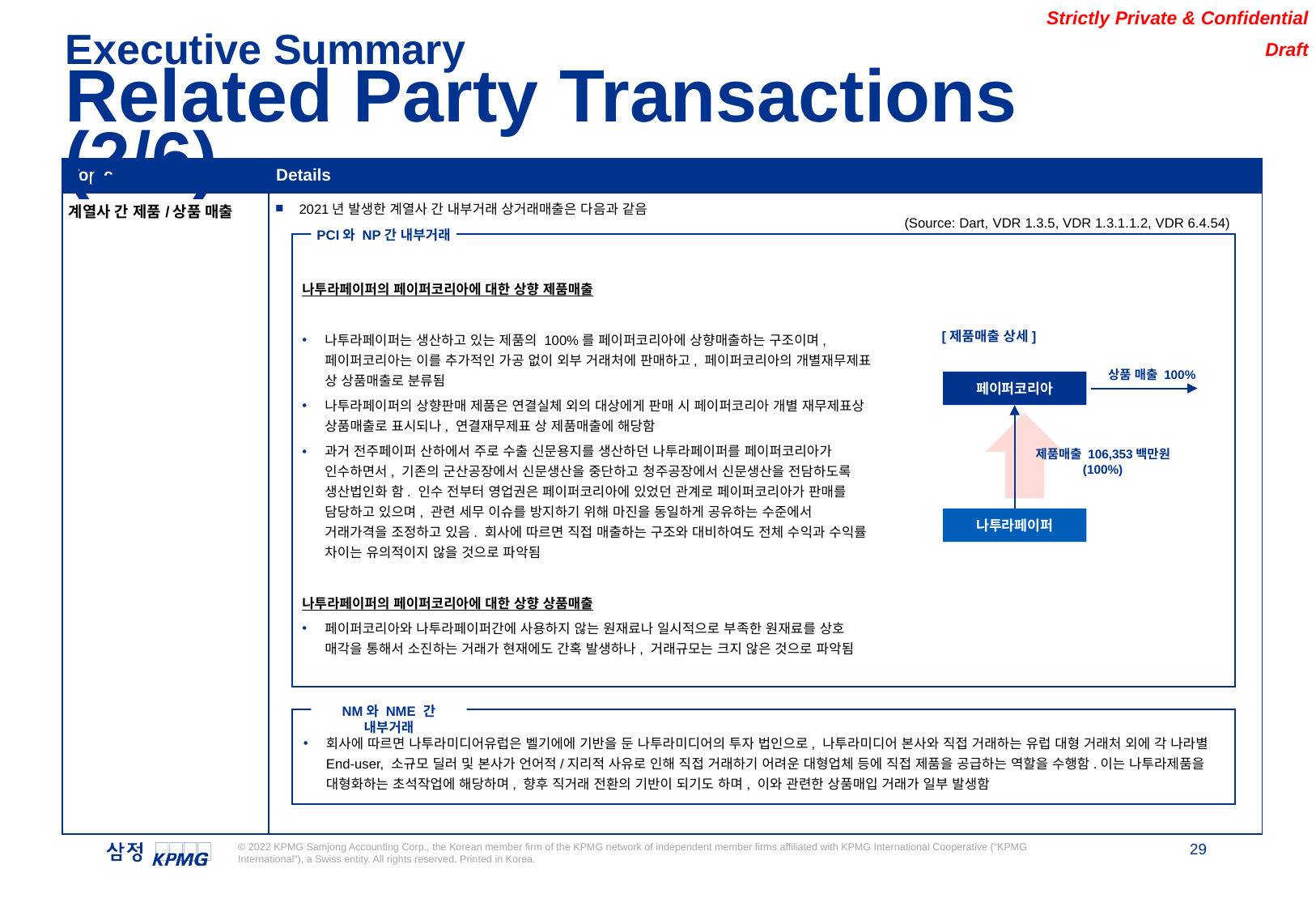

Executive Summary
Related Party Transactions (2/6)
| Topic | Details |
| --- | --- |
| 계열사 간 제품/상품 매출 | 2021년 발생한 계열사 간 내부거래 상거래매출은 다음과 같음 |
(Source: Dart, VDR 1.3.5, VDR 1.3.1.1.2, VDR 6.4.54)
PCI와 NP간 내부거래

나투라페이퍼의 페이퍼코리아에 대한 상향 제품매출

나투라페이퍼는 생산하고 있는 제품의 100%를 페이퍼코리아에 상향매출하는 구조이며, 페이퍼코리아는 이를 추가적인 가공 없이 외부 거래처에 판매하고, 페이퍼코리아의 개별재무제표 상 상품매출로 분류됨
나투라페이퍼의 상향판매 제품은 연결실체 외의 대상에게 판매 시 페이퍼코리아 개별 재무제표상 상품매출로 표시되나, 연결재무제표 상 제품매출에 해당함
과거 전주페이퍼 산하에서 주로 수출 신문용지를 생산하던 나투라페이퍼를 페이퍼코리아가 인수하면서, 기존의 군산공장에서 신문생산을 중단하고 청주공장에서 신문생산을 전담하도록 생산법인화 함. 인수 전부터 영업권은 페이퍼코리아에 있었던 관계로 페이퍼코리아가 판매를 담당하고 있으며, 관련 세무 이슈를 방지하기 위해 마진을 동일하게 공유하는 수준에서 거래가격을 조정하고 있음. 회사에 따르면 직접 매출하는 구조와 대비하여도 전체 수익과 수익률 차이는 유의적이지 않을 것으로 파악됨

나투라페이퍼의 페이퍼코리아에 대한 상향 상품매출
페이퍼코리아와 나투라페이퍼간에 사용하지 않는 원재료나 일시적으로 부족한 원재료를 상호 매각을 통해서 소진하는 거래가 현재에도 간혹 발생하나, 거래규모는 크지 않은 것으로 파악됨
[제품매출 상세]
상품 매출 100%
페이퍼코리아

제품매출 106,353백만원 (100%)
나투라페이퍼
NM와 NME 간 내부거래

회사에 따르면 나투라미디어유럽은 벨기에에 기반을 둔 나투라미디어의 투자 법인으로, 나투라미디어 본사와 직접 거래하는 유럽 대형 거래처 외에 각 나라별 End-user, 소규모 딜러 및 본사가 언어적/지리적 사유로 인해 직접 거래하기 어려운 대형업체 등에 직접 제품을 공급하는 역할을 수행함.이는 나투라제품을 대형화하는 초석작업에 해당하며, 향후 직거래 전환의 기반이 되기도 하며, 이와 관련한 상품매입 거래가 일부 발생함